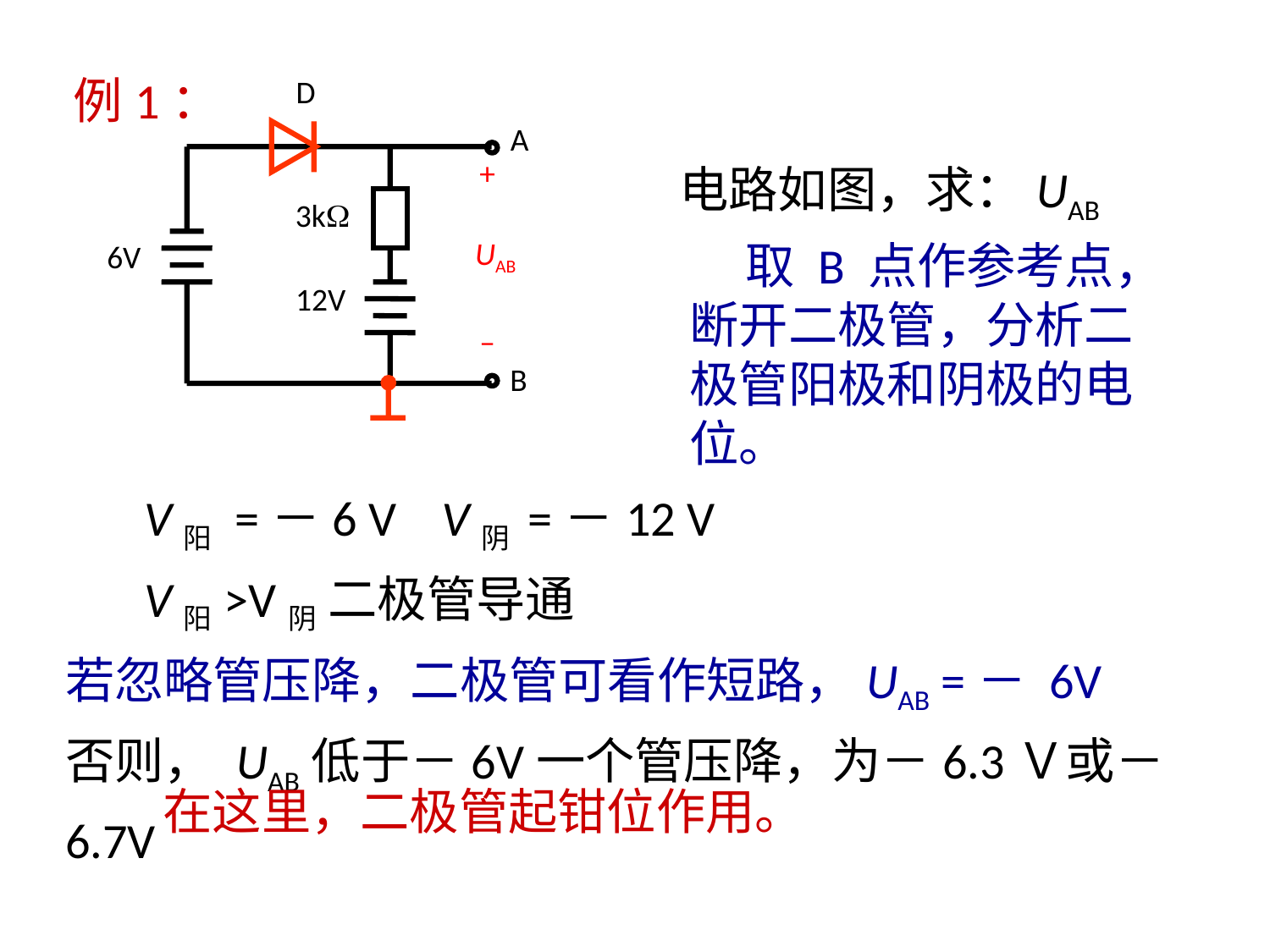

例1：

D
A

+
3kΩ

UAB
6V

12V

–

B

电路如图，求：UAB
    取 B 点作参考点，断开二极管，分析二极管阳极和阴极的电位。

       V阳 =－6 V    V阴 =－12 V
       V阳>V阴 二极管导通
若忽略管压降，二极管可看作短路，UAB =－ 6V
否则， UAB低于－6V一个管压降，为－6.3Ｖ或－6.7V
   在这里，二极管起钳位作用。